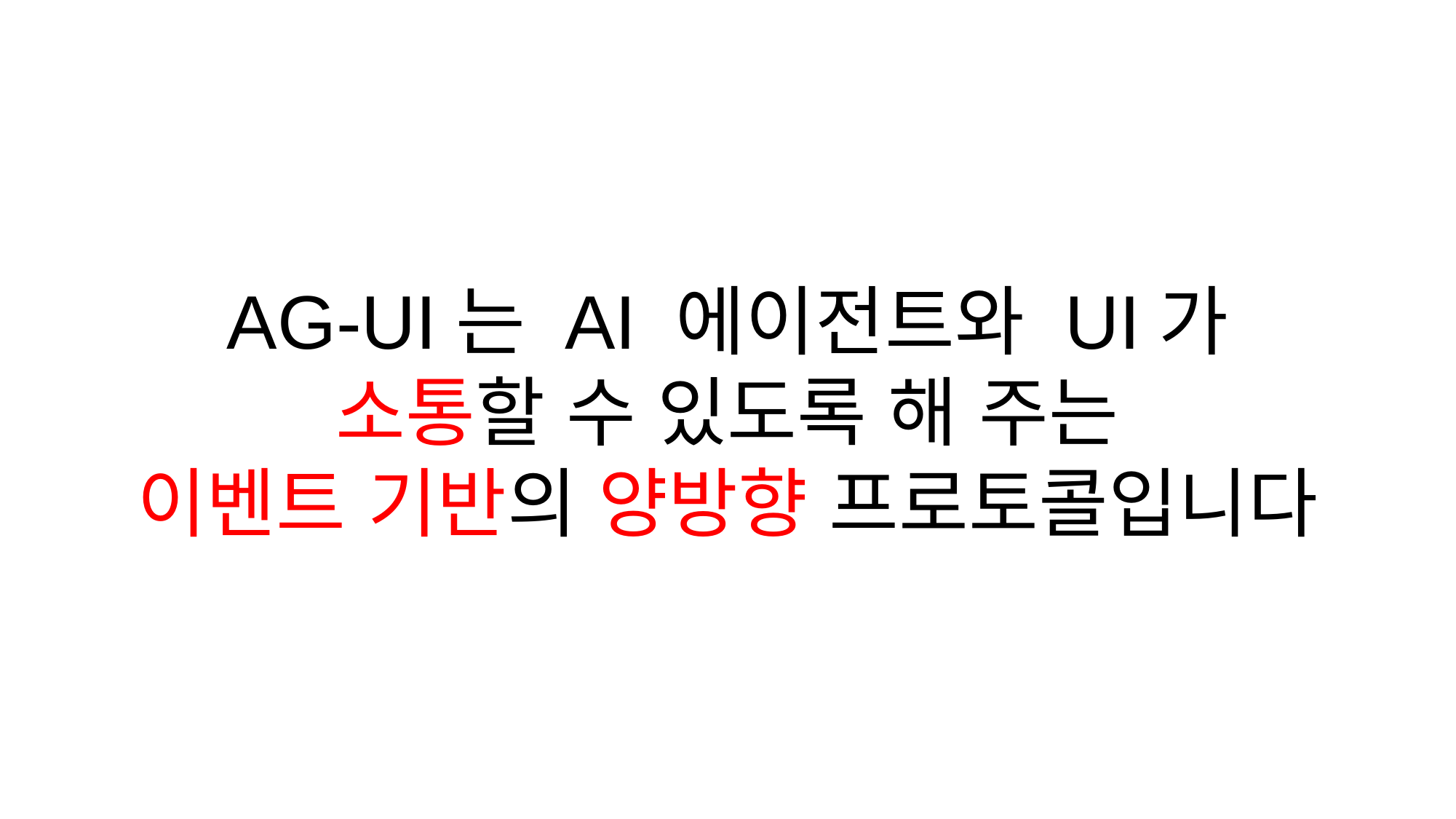

AG-UI는 AI 에이전트와 UI가
소통할 수 있도록 해 주는
이벤트 기반의 양방향 프로토콜입니다